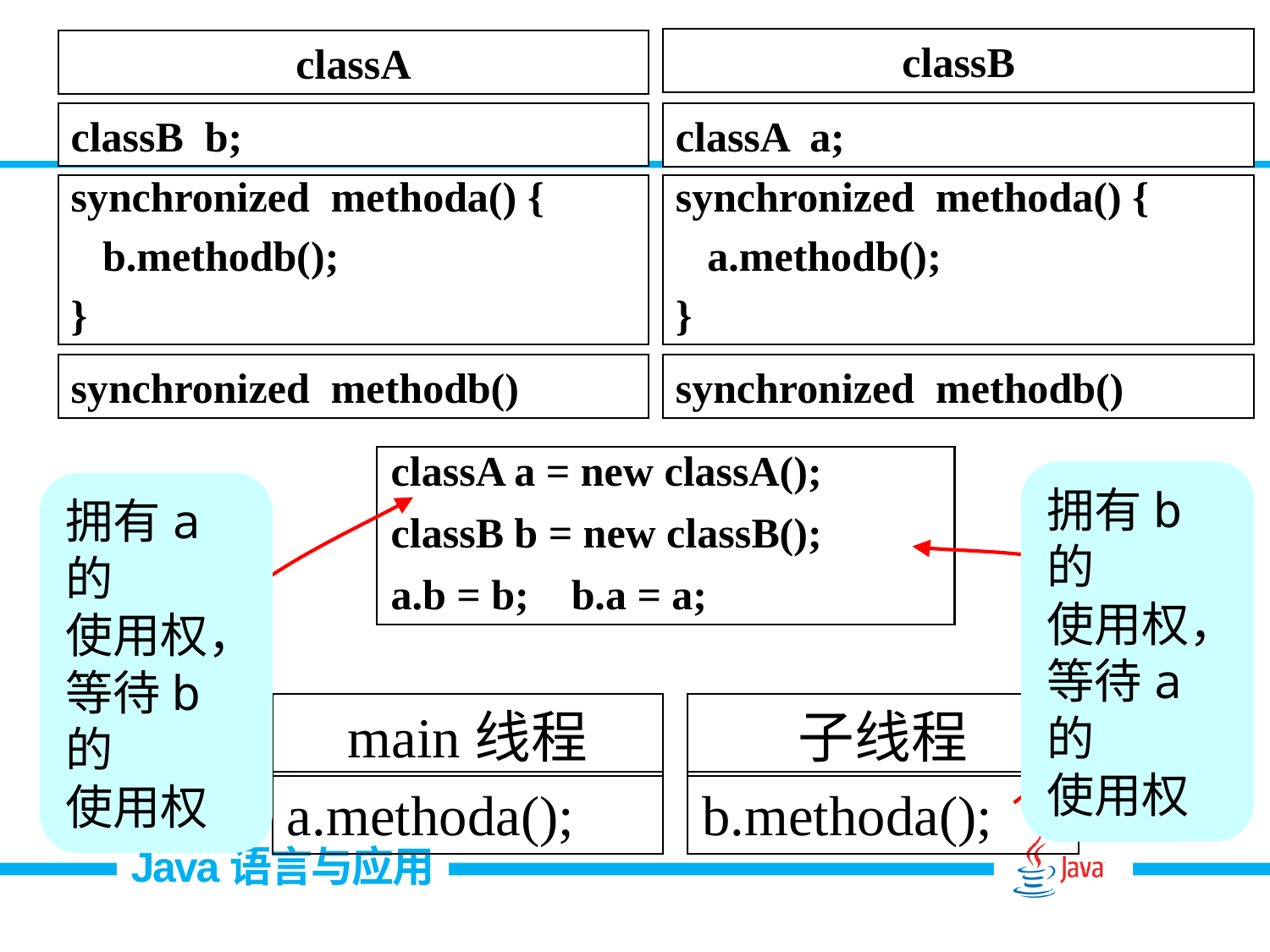

classB
classA  a;
synchronized  methoda() {
   a.methodb();
}
synchronized  methodb()
classA
classB  b;
synchronized  methoda() {
   b.methodb();
}
synchronized  methodb()
classA a = new classA();
classB b = new classB();
a.b = b;    b.a = a;
拥有b的
使用权，
等待a的
使用权
拥有a的
使用权，
等待b的
使用权

main线程
子线程
a.methoda();
b.methoda();